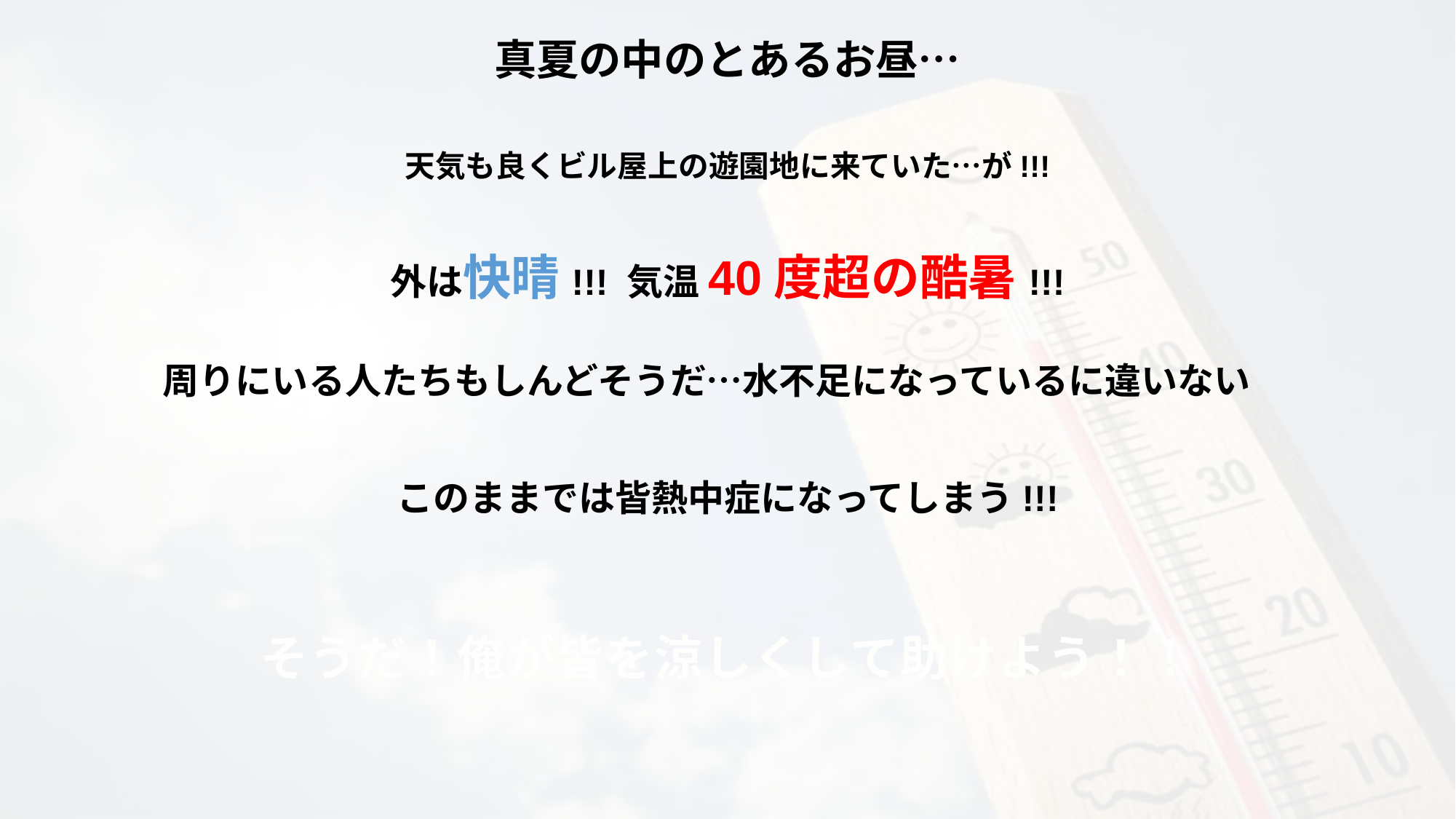

真夏の中のとあるお昼…
天気も良くビル屋上の遊園地に来ていた…が!!!
外は快晴!!! 気温40度超の酷暑!!!
周りにいる人たちもしんどそうだ…水不足になっているに違いない
このままでは皆熱中症になってしまう!!!
そうだ！俺が皆を涼しくして助けよう！！